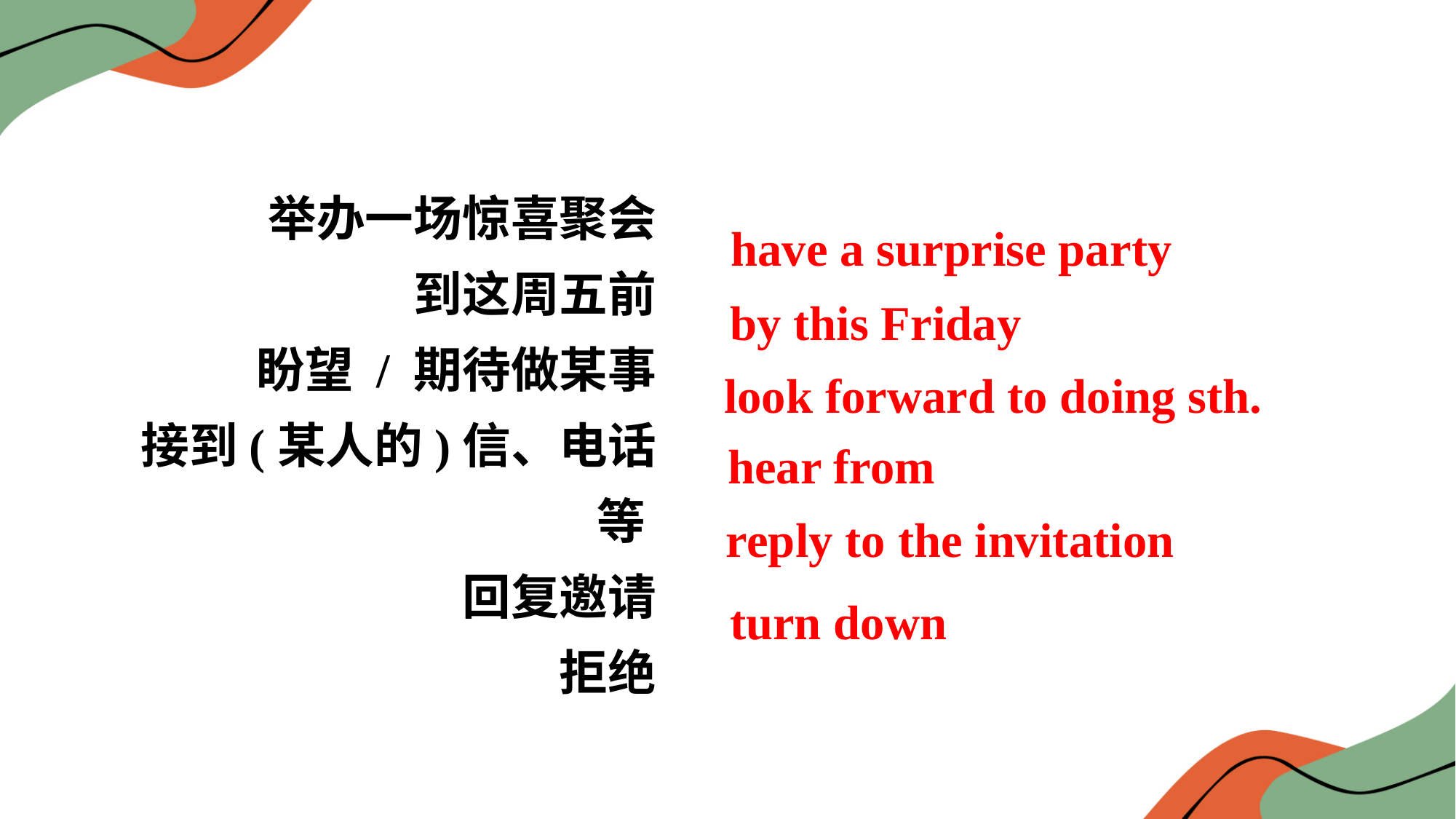

举办一场惊喜聚会
到这周五前
盼望 / 期待做某事
接到(某人的)信、电话等
回复邀请
拒绝
have a surprise party
by this Friday
look forward to doing sth.
hear from
reply to the invitation
turn down